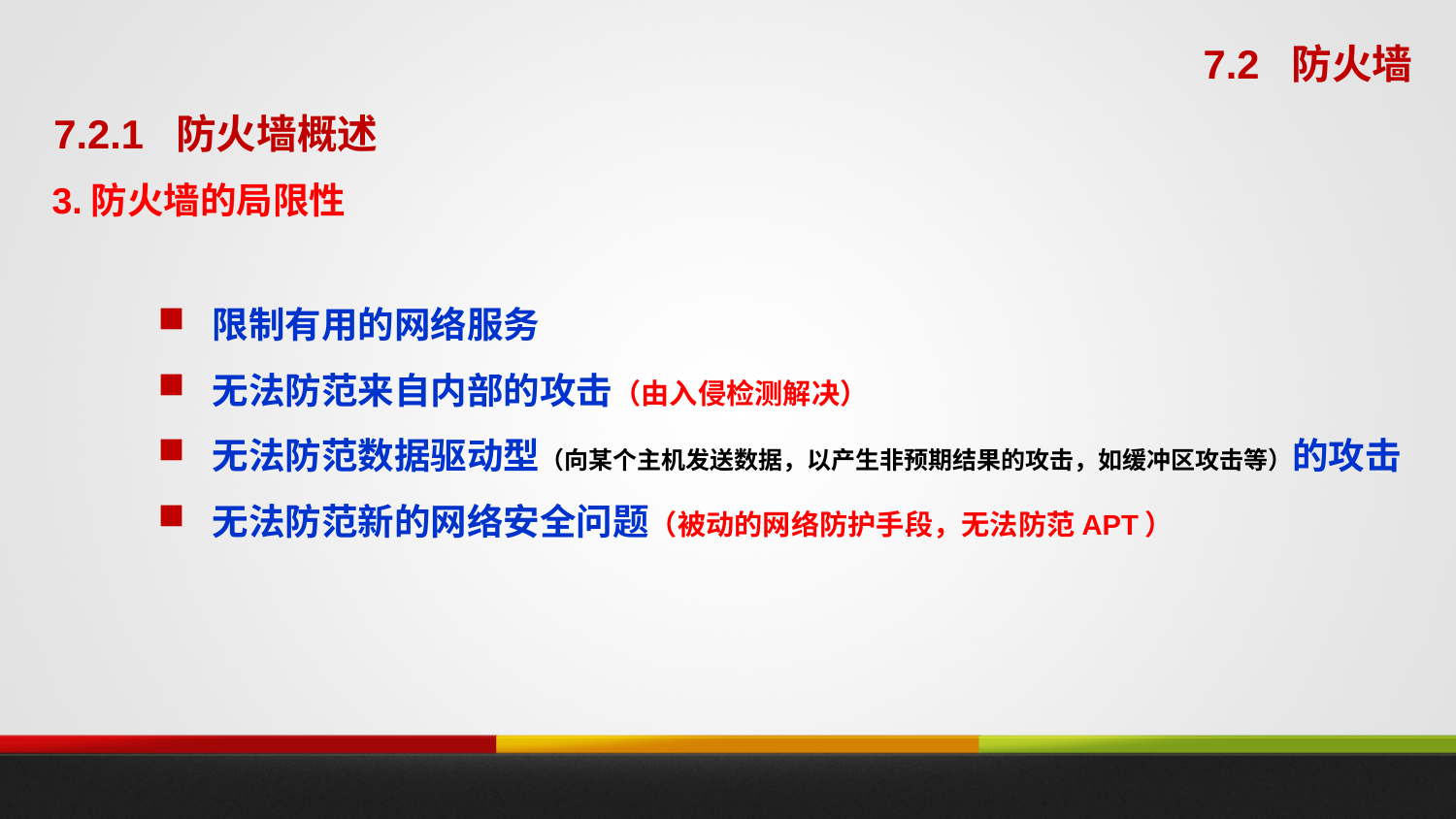

7.2  防火墙
7.2.1  防火墙概述
3.防火墙的局限性
限制有用的网络服务
无法防范来自内部的攻击（由入侵检测解决）
无法防范数据驱动型（向某个主机发送数据，以产生非预期结果的攻击，如缓冲区攻击等）的攻击
无法防范新的网络安全问题（被动的网络防护手段，无法防范APT）